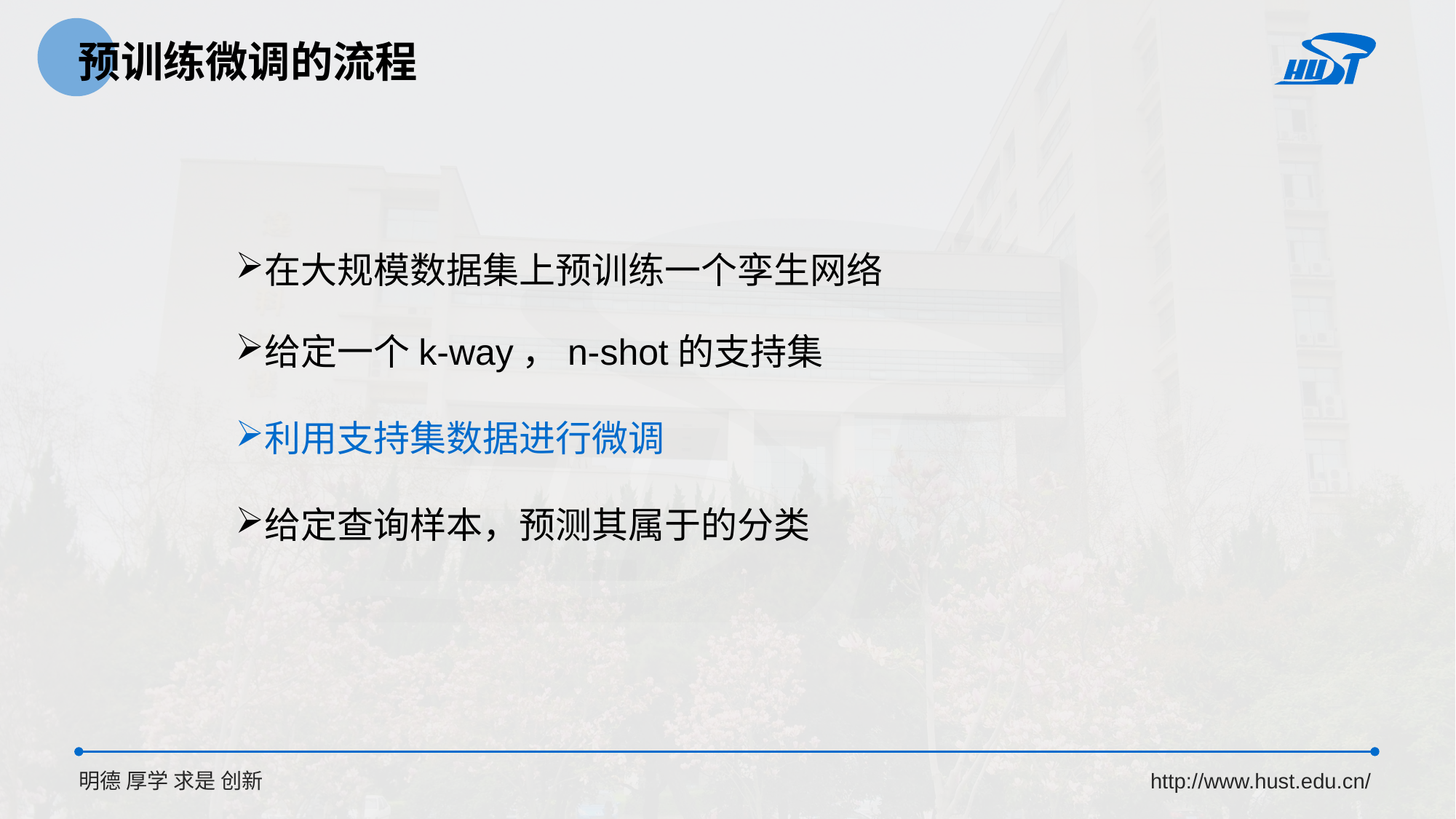

预训练微调的流程
在大规模数据集上预训练一个孪生网络
给定一个k-way，n-shot的支持集
利用支持集数据进行微调
给定查询样本，预测其属于的分类